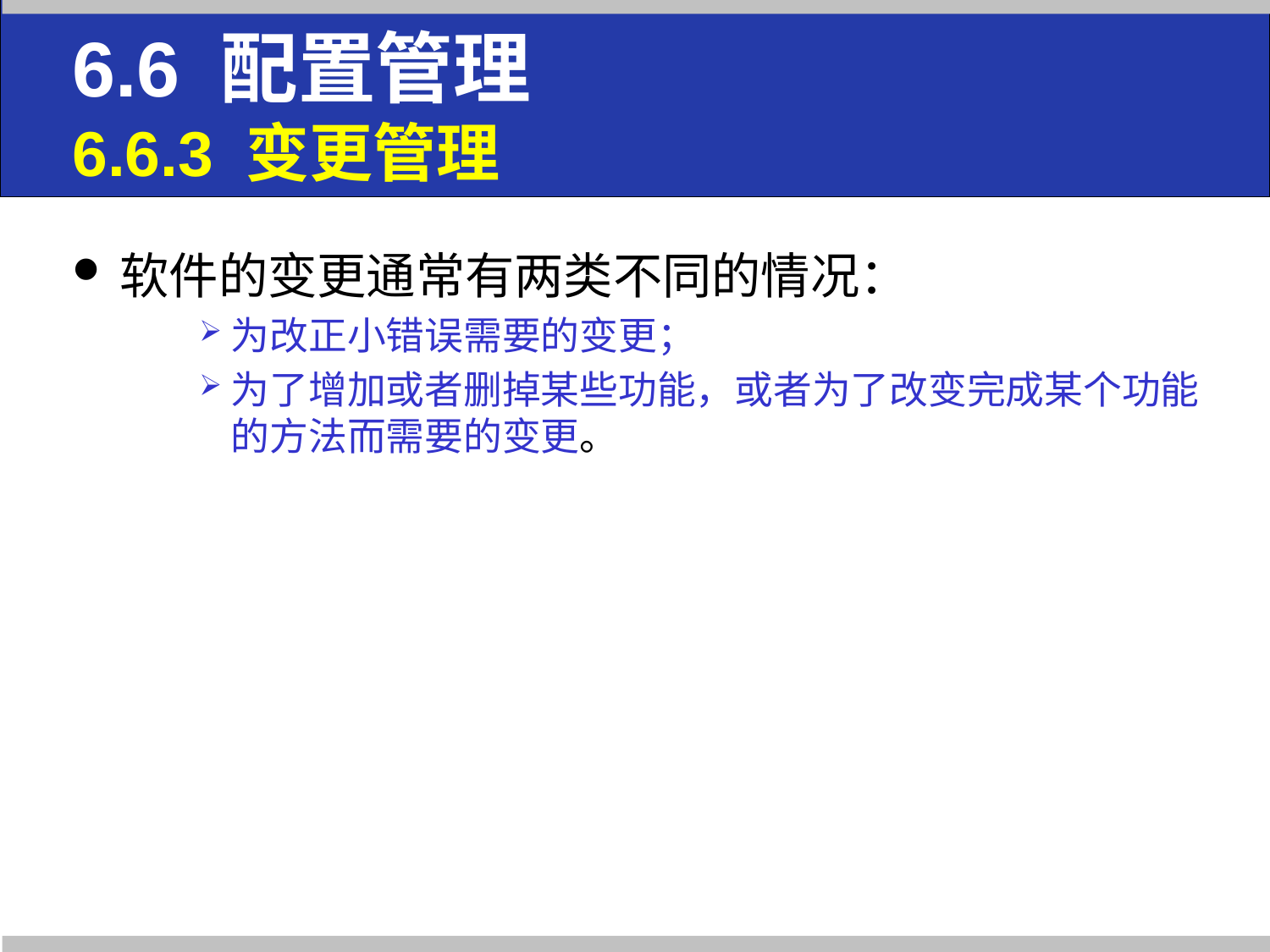

6.6 配置管理
6.6.3 变更管理
软件的变更通常有两类不同的情况：
为改正小错误需要的变更；
为了增加或者删掉某些功能，或者为了改变完成某个功能的方法而需要的变更。

834